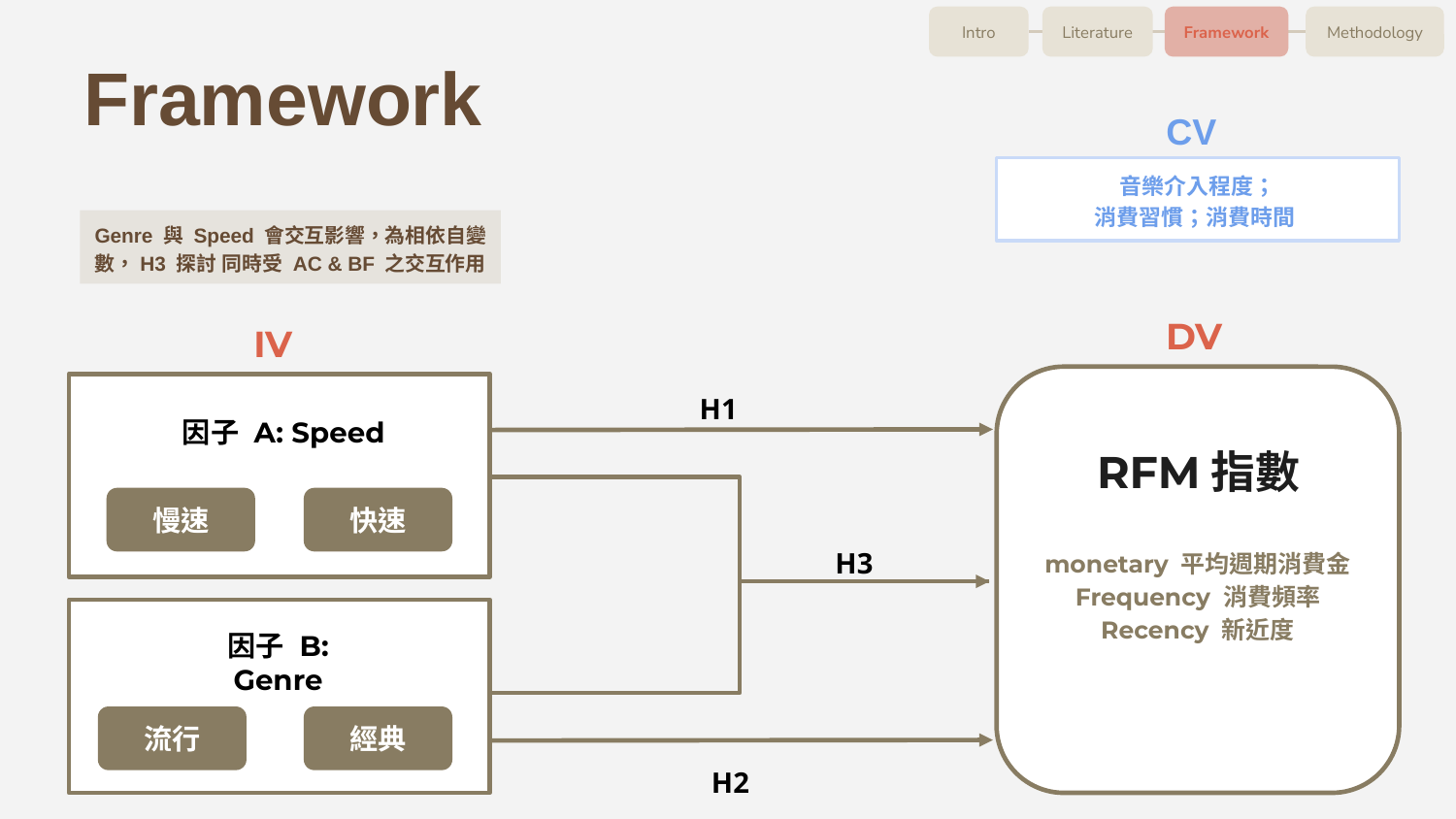

Intro
Literature
Framework
Methodology
Framework
CV
音樂介入程度；
消費習慣；消費時間
Genre 與 Speed 會交互影響，為相依自變數，H3 探討 同時受 AC & BF 之交互作用
DV
IV

monetary 平均週期消費金
Frequency 消費頻率
Recency 新近度

H1

因子 A: Speed
慢速
快速

RFM指數
H3

因子 B: Genre
流行
經典
H2